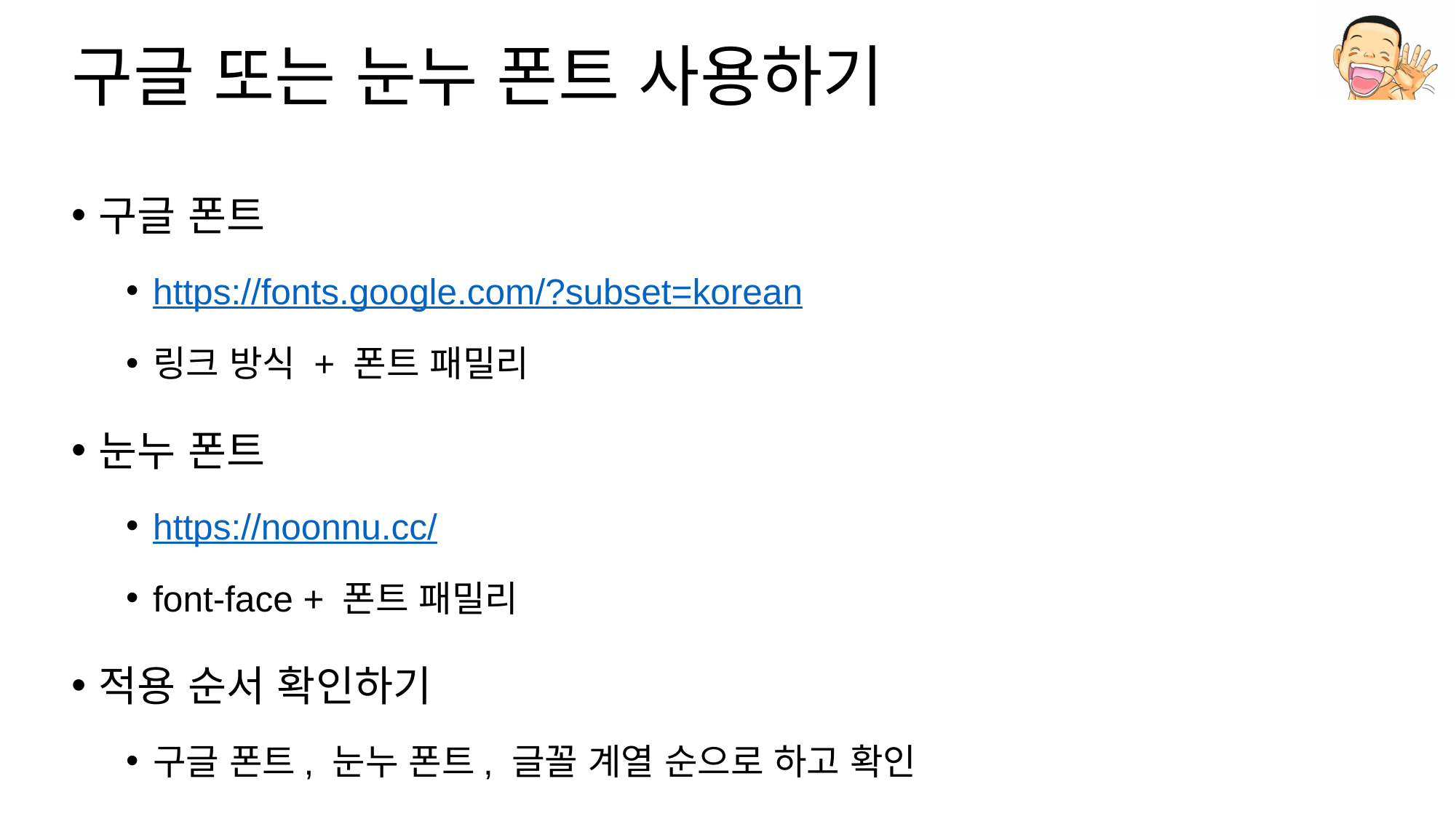

# 구글 또는 눈누 폰트 사용하기
구글 폰트
https://fonts.google.com/?subset=korean
링크 방식 + 폰트 패밀리
눈누 폰트
https://noonnu.cc/
font-face + 폰트 패밀리
적용 순서 확인하기
구글 폰트, 눈누 폰트, 글꼴 계열 순으로 하고 확인